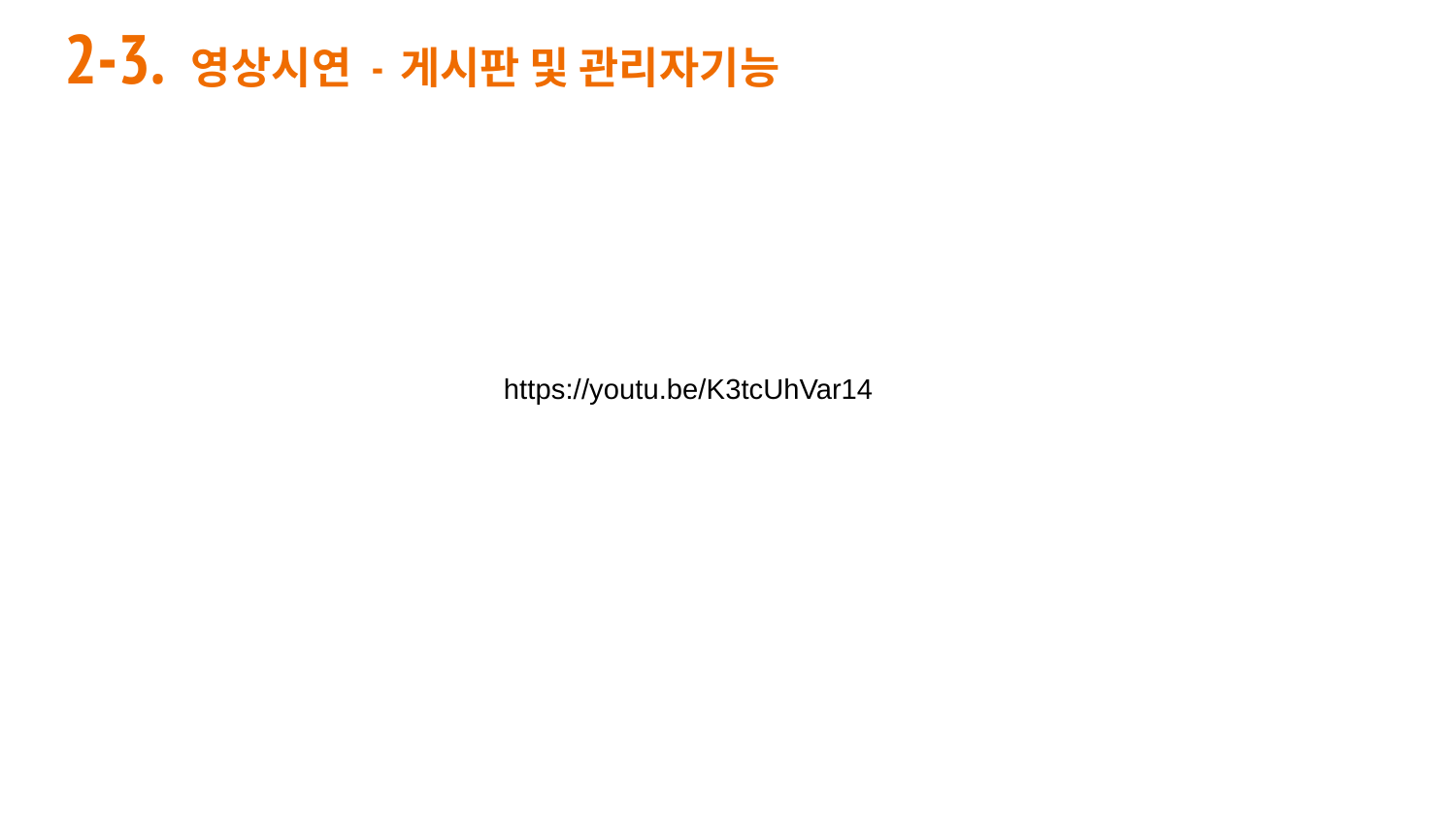

# 2-3. 영상시연 - 게시판 및 관리자기능
https://youtu.be/K3tcUhVar14